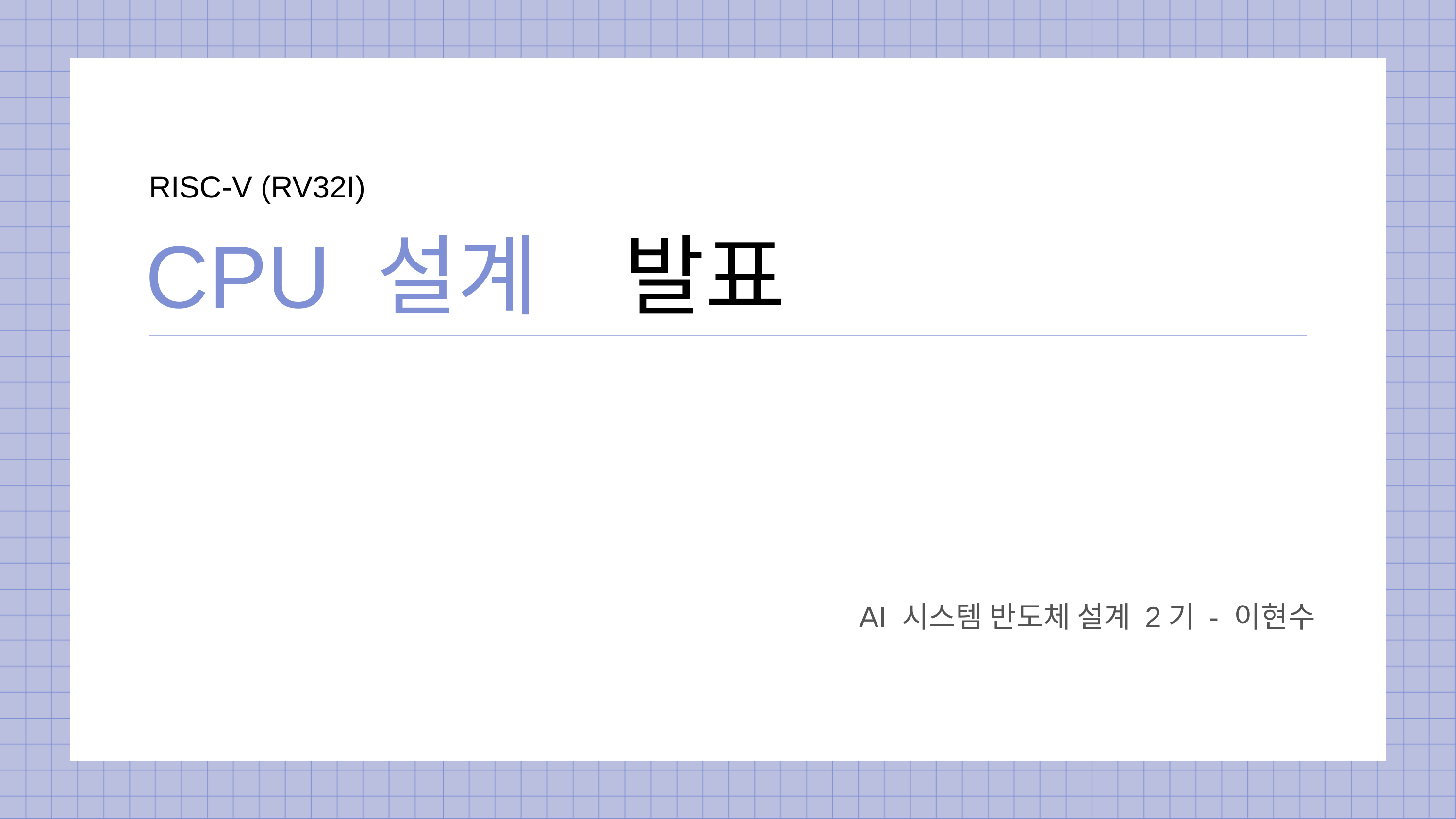

RISC-V (RV32I)
CPU 설계
발표

AI 시스템 반도체 설계 2기 - 이현수